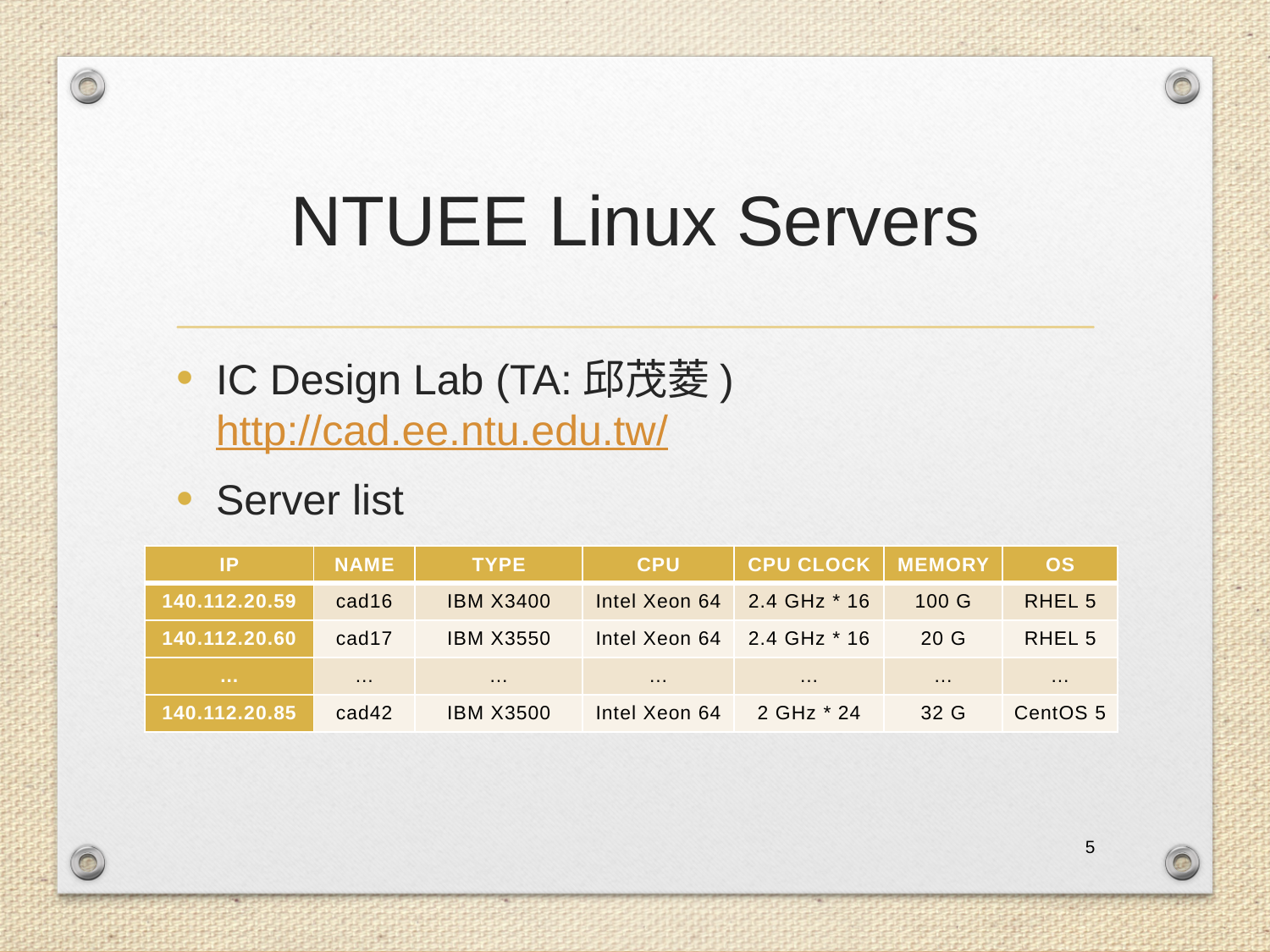

# NTUEE Linux Servers
IC Design Lab (TA:邱茂菱)
http://cad.ee.ntu.edu.tw/
Server list

| IP | NAME | TYPE | CPU | CPU CLOCK | MEMORY | OS |
| --- | --- | --- | --- | --- | --- | --- |
| 140.112.20.59 | cad16 | IBM X3400 | Intel Xeon 64 | 2.4 GHz \* 16 | 100 G | RHEL 5 |
| 140.112.20.60 | cad17 | IBM X3550 | Intel Xeon 64 | 2.4 GHz \* 16 | 20 G | RHEL 5 |
| … | … | … | … | … | … | … |
| 140.112.20.85 | cad42 | IBM X3500 | Intel Xeon 64 | 2 GHz \* 24 | 32 G | CentOS 5 |
5